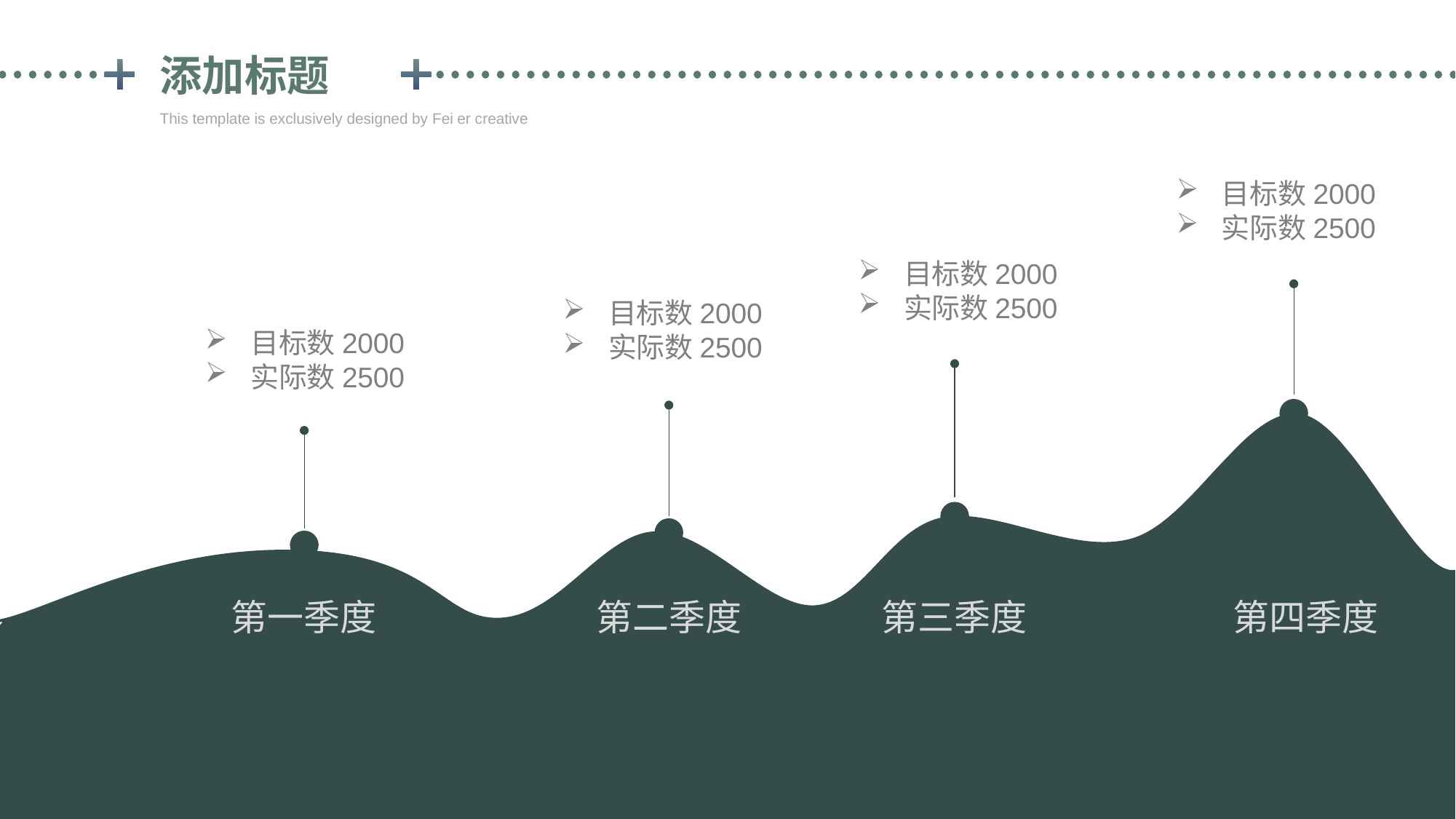

添加标题

This template is exclusively designed by Fei er creative
目标数2000
实际数2500
目标数2000
实际数2500

目标数2000
实际数2500
目标数2000
实际数2500

第一季度
第二季度
第三季度
第四季度